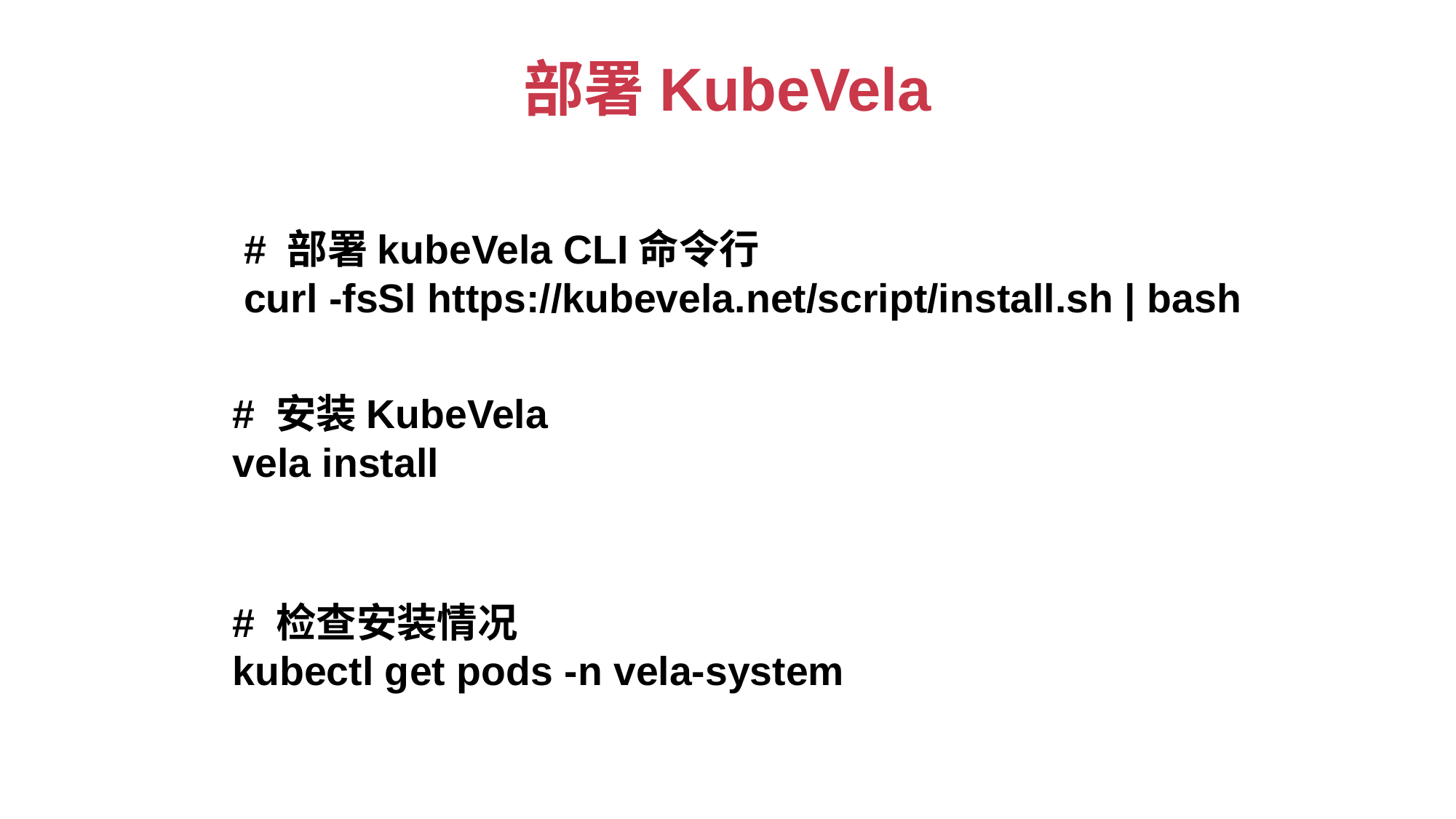

部署KubeVela
# 部署kubeVela CLI命令行
curl -fsSl https://kubevela.net/script/install.sh | bash
# 安装KubeVela
vela install

# 检查安装情况
kubectl get pods -n vela-system